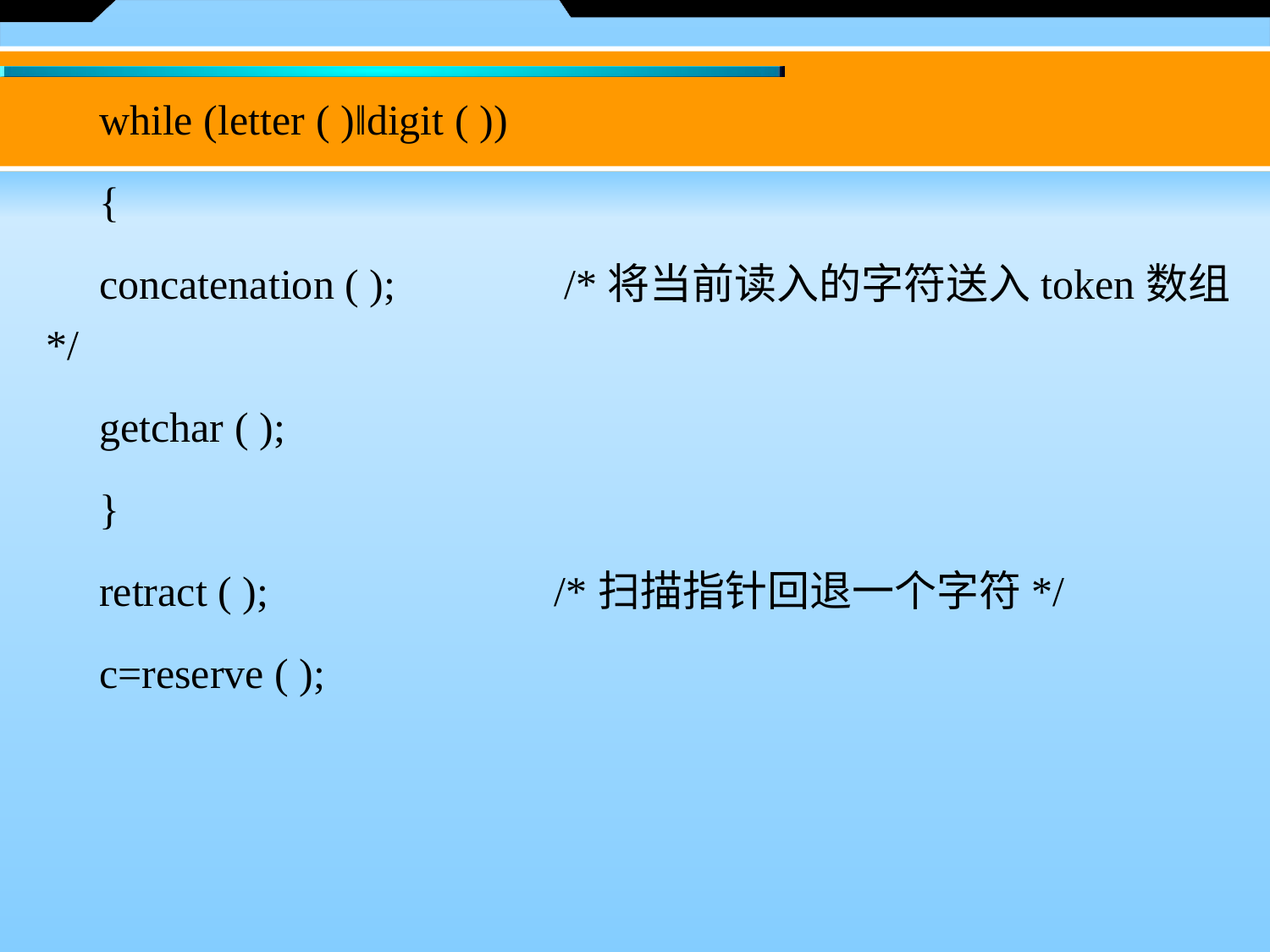

while (letter ( )‖digit ( ))
　{
　concatenation ( );  　　　/*将当前读入的字符送入token数组*/
　getchar ( );
　}
　retract ( );            		/*扫描指针回退一个字符*/
　c=reserve ( );